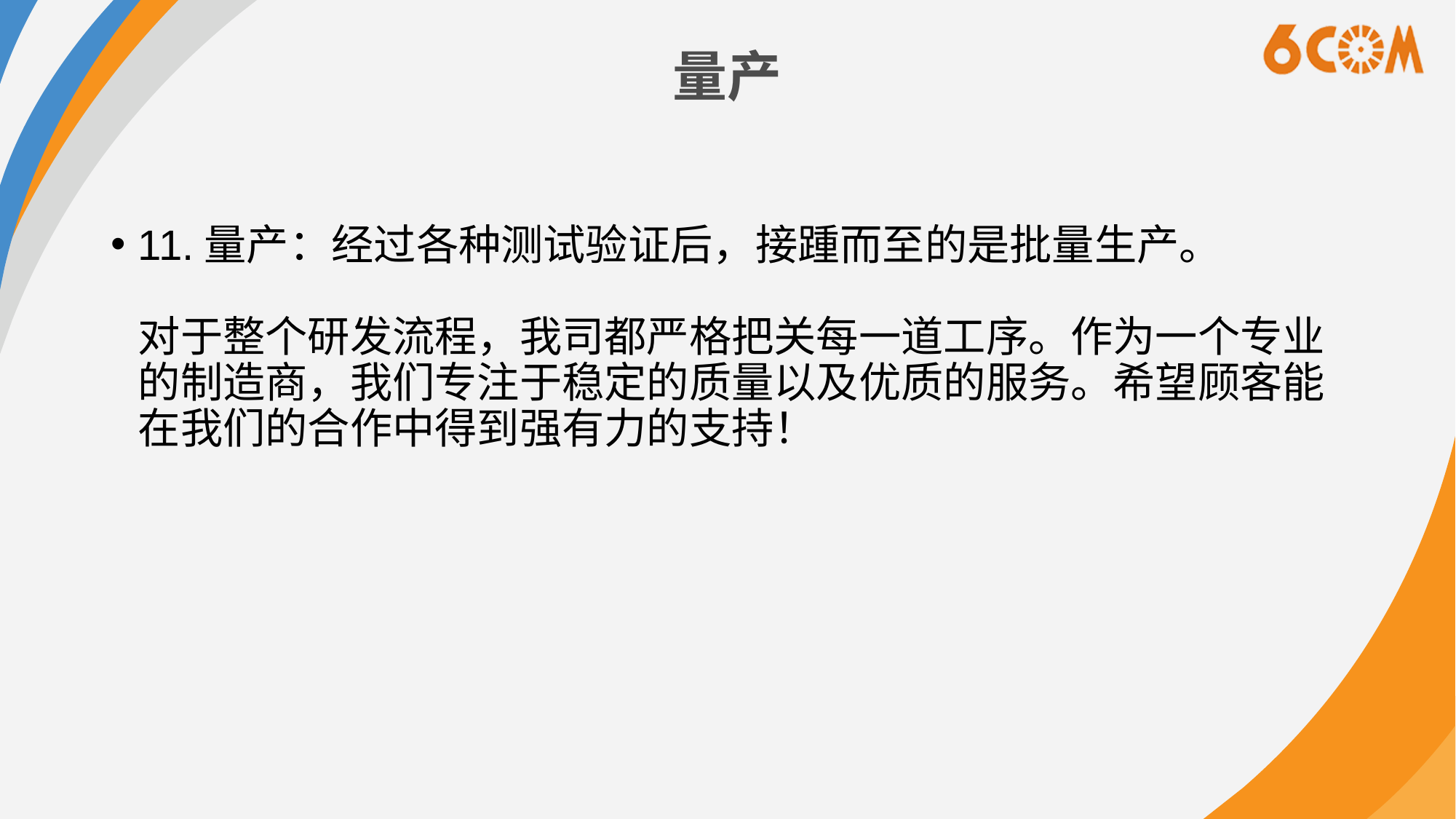

# 量产
11.量产：经过各种测试验证后，接踵而至的是批量生产。
对于整个研发流程，我司都严格把关每一道工序。作为一个专业的制造商，我们专注于稳定的质量以及优质的服务。希望顾客能在我们的合作中得到强有力的支持！